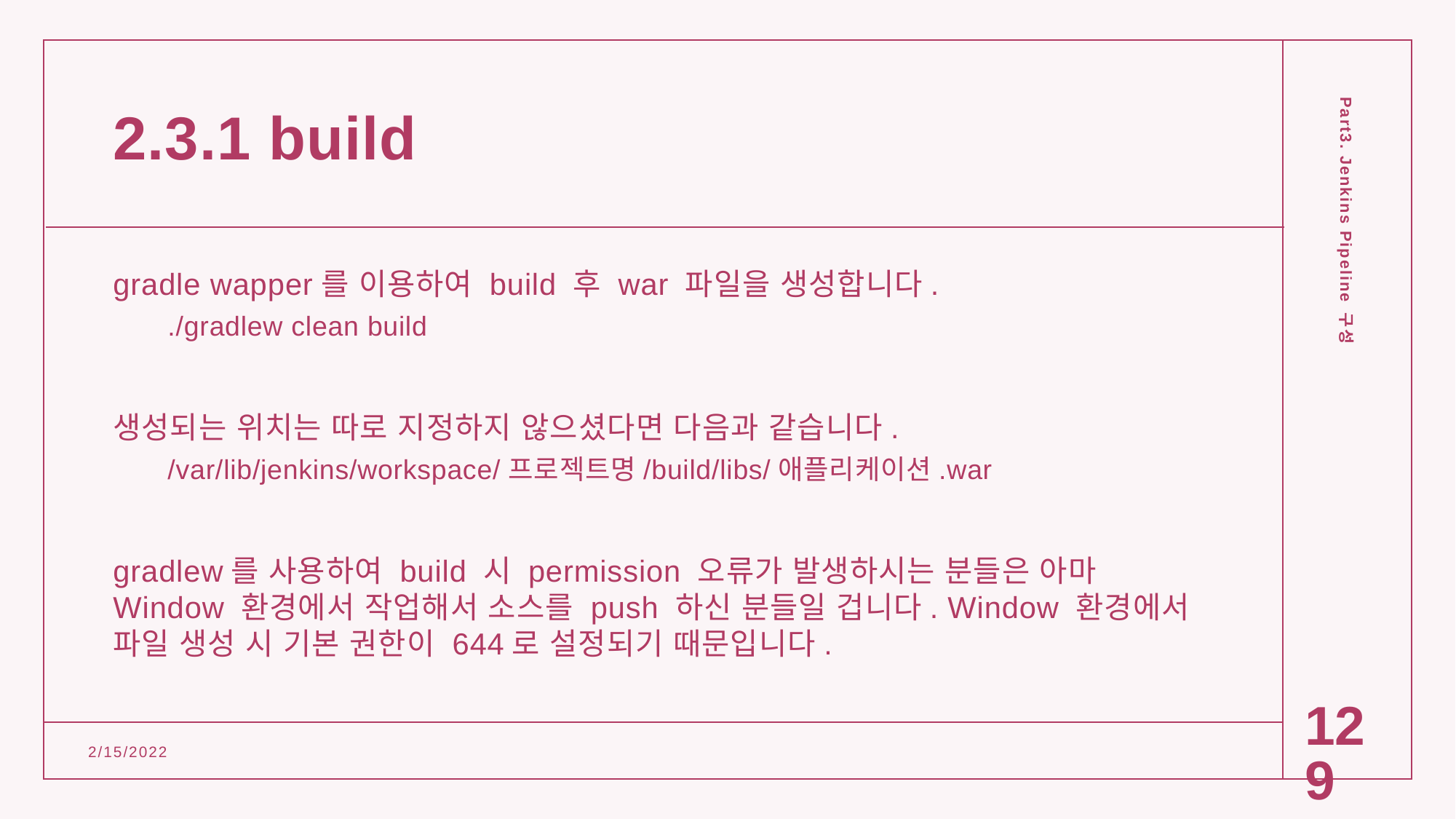

# 2.3.1 build
gradle wapper를 이용하여 build 후 war 파일을 생성합니다.
./gradlew clean build

생성되는 위치는 따로 지정하지 않으셨다면 다음과 같습니다.
/var/lib/jenkins/workspace/프로젝트명/build/libs/애플리케이션.war

gradlew를 사용하여 build 시 permission 오류가 발생하시는 분들은 아마 Window 환경에서 작업해서 소스를 push 하신 분들일 겁니다. Window 환경에서 파일 생성 시 기본 권한이 644로 설정되기 때문입니다.

Part3. Jenkins Pipeline 구성
129
2/15/2022